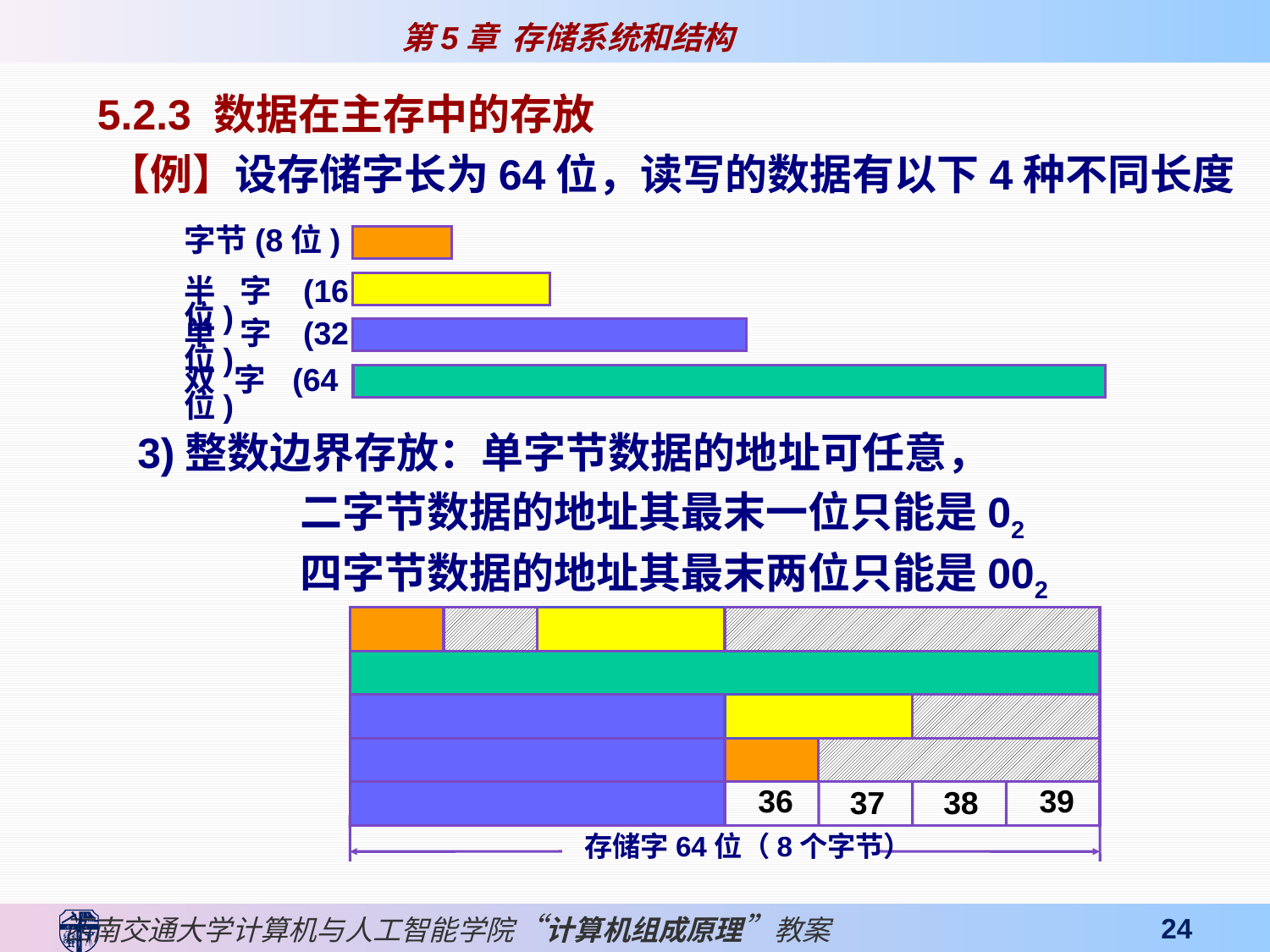

5.2.3 数据在主存中的存放
【例】设存储字长为64位，读写的数据有以下4种不同长度

字节(8位)

半字(16位)
单字(32位)

双字(64位)

3)整数边界存放：单字节数据的地址可任意，
                二字节数据的地址其最末一位只能是02
                四字节数据的地址其最末两位只能是002

0
4
6
1
3
2
5
7

存储字64位（8个字节）

12
14
15
8
9
10
11
13
20
22
16
17
19
18
21
23
26
27
24
25
28
29
30
31
35
32
33
34
36
39
37
38